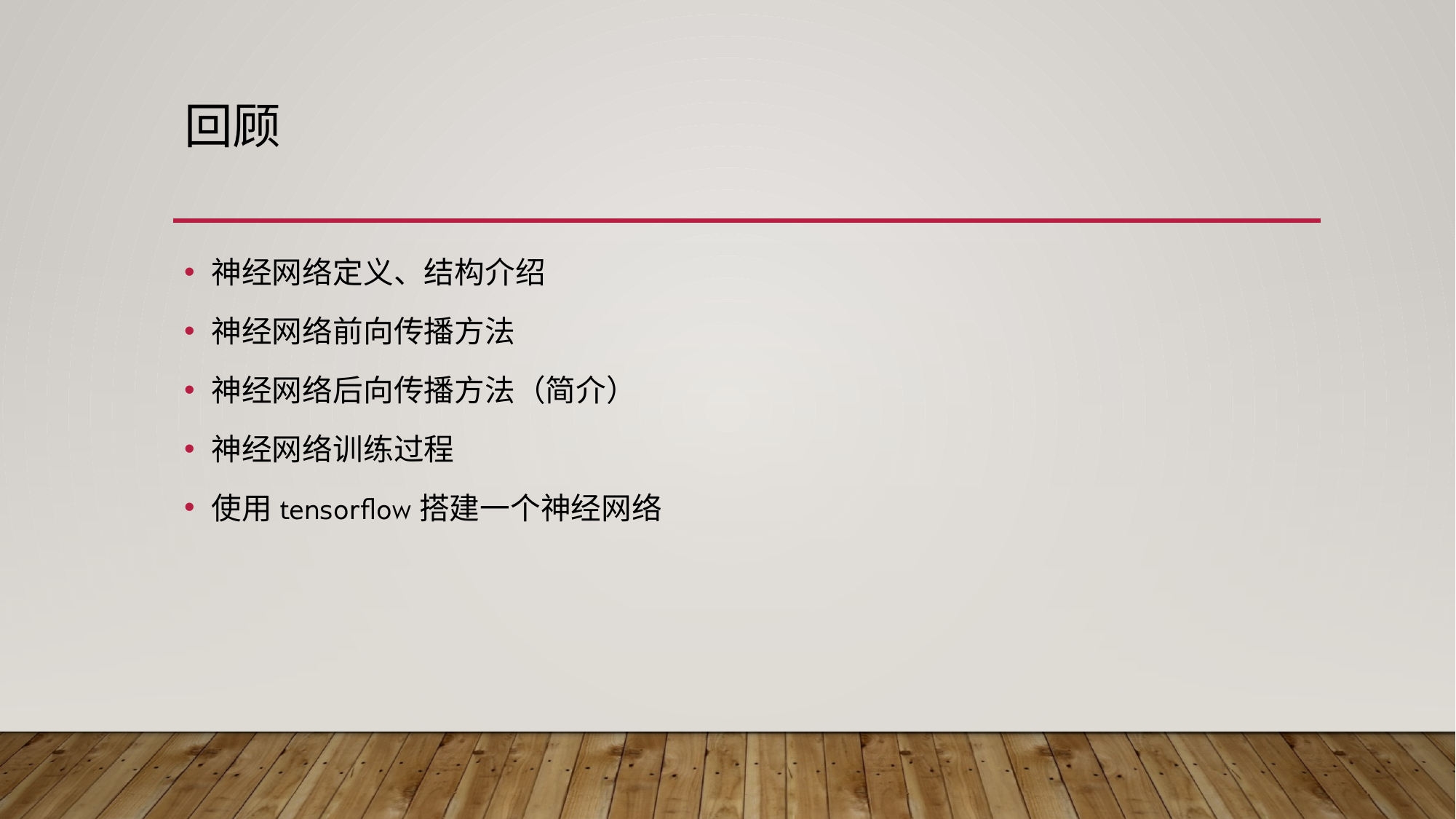

# 回顾
神经网络定义、结构介绍
神经网络前向传播方法
神经网络后向传播方法（简介）
神经网络训练过程
使用tensorflow搭建一个神经网络